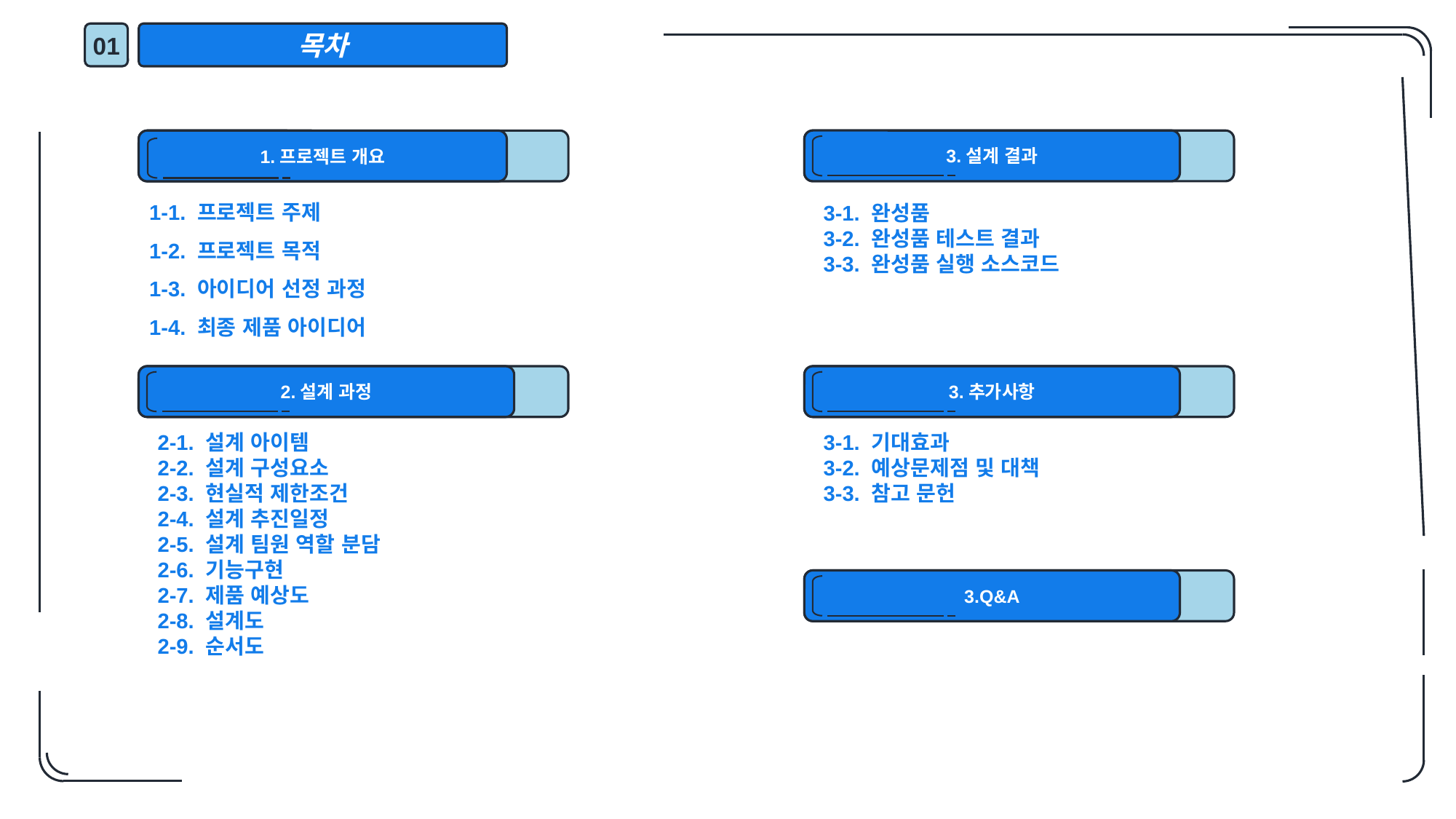

01
목차

3.설계 결과

1.프로젝트 개요

1-1. 프로젝트 주제
1-2. 프로젝트 목적
1-3. 아이디어 선정 과정
1-4. 최종 제품 아이디어
3-1. 완성품
3-2. 완성품 테스트 결과
3-3. 완성품 실행 소스코드

2.설계 과정

3.추가사항

2-1. 설계 아이템
2-2. 설계 구성요소
2-3. 현실적 제한조건
2-4. 설계 추진일정
2-5. 설계 팀원 역할 분담
2-6. 기능구현
2-7. 제품 예상도
2-8. 설계도
2-9. 순서도

3-1. 기대효과
3-2. 예상문제점 및 대책
3-3. 참고 문헌

3.Q&A